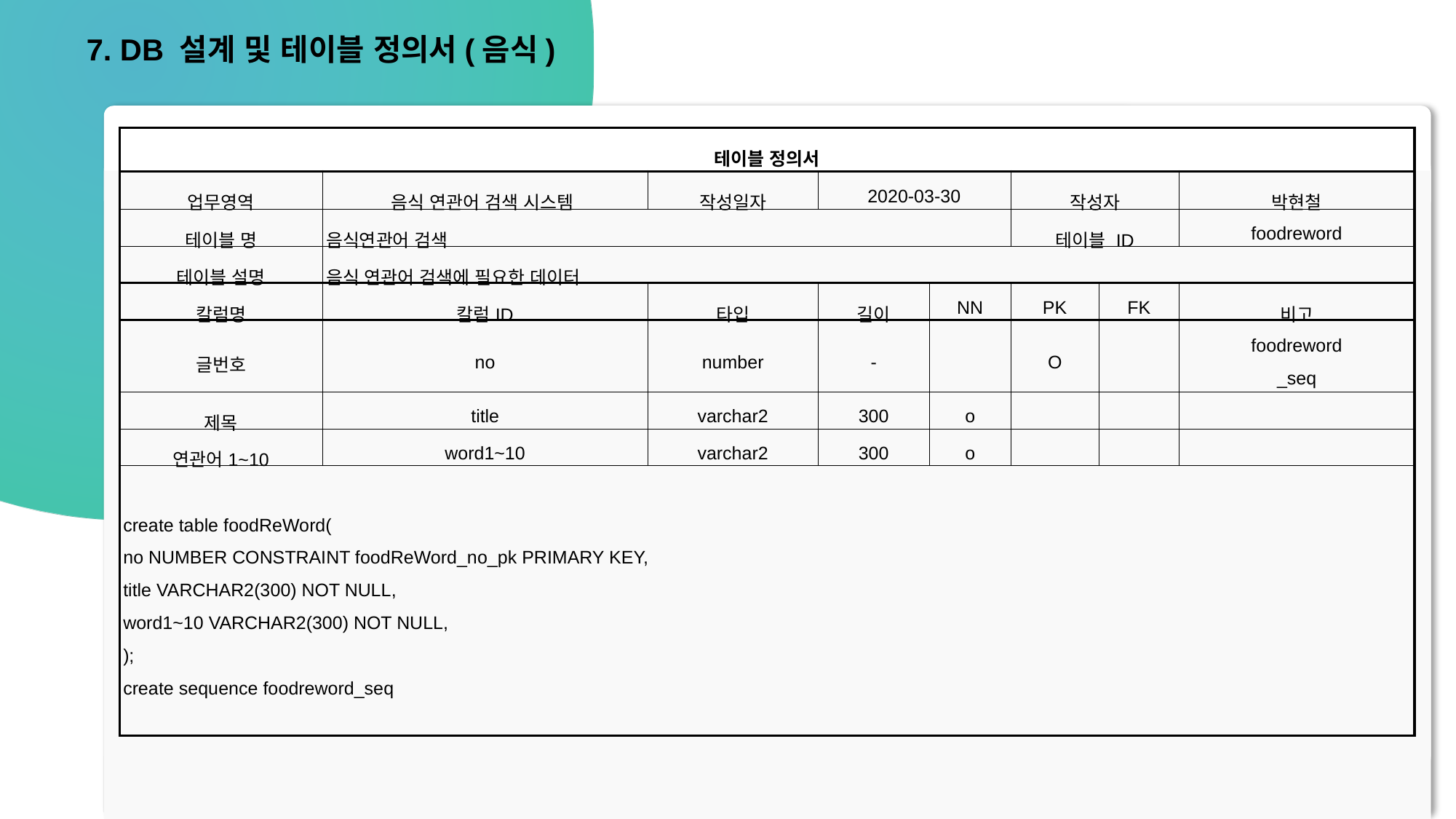

7. DB 설계 및 테이블 정의서(음식)
| 테이블 정의서 |  |  |  |  |  |  |  |
| --- | --- | --- | --- | --- | --- | --- | --- |
| 업무영역 | 음식 연관어 검색 시스템 | 작성일자 | 2020-03-30 |  | 작성자 |  | 박현철 |
| 테이블 명 | 음식연관어 검색 |  |  |  | 테이블 ID |  | foodreword |
| 테이블 설명 | 음식 연관어 검색에 필요한 데이터 |  |  |  |  |  |  |
| 칼럼명 | 칼럼ID | 타입 | 길이 | NN | PK | FK | 비고 |
| 글번호 | no | number | - |  | O |  | foodreword \_seq |
| 제목 | title | varchar2 | 300 | o |  |  |  |
| 연관어1~10 | word1~10 | varchar2 | 300 | o |  |  |  |
| create table foodReWord( no NUMBER CONSTRAINT foodReWord\_no\_pk PRIMARY KEY, title VARCHAR2(300) NOT NULL, word1~10 VARCHAR2(300) NOT NULL, ); create sequence foodreword\_seq |  |  |  |  |  |  |  |